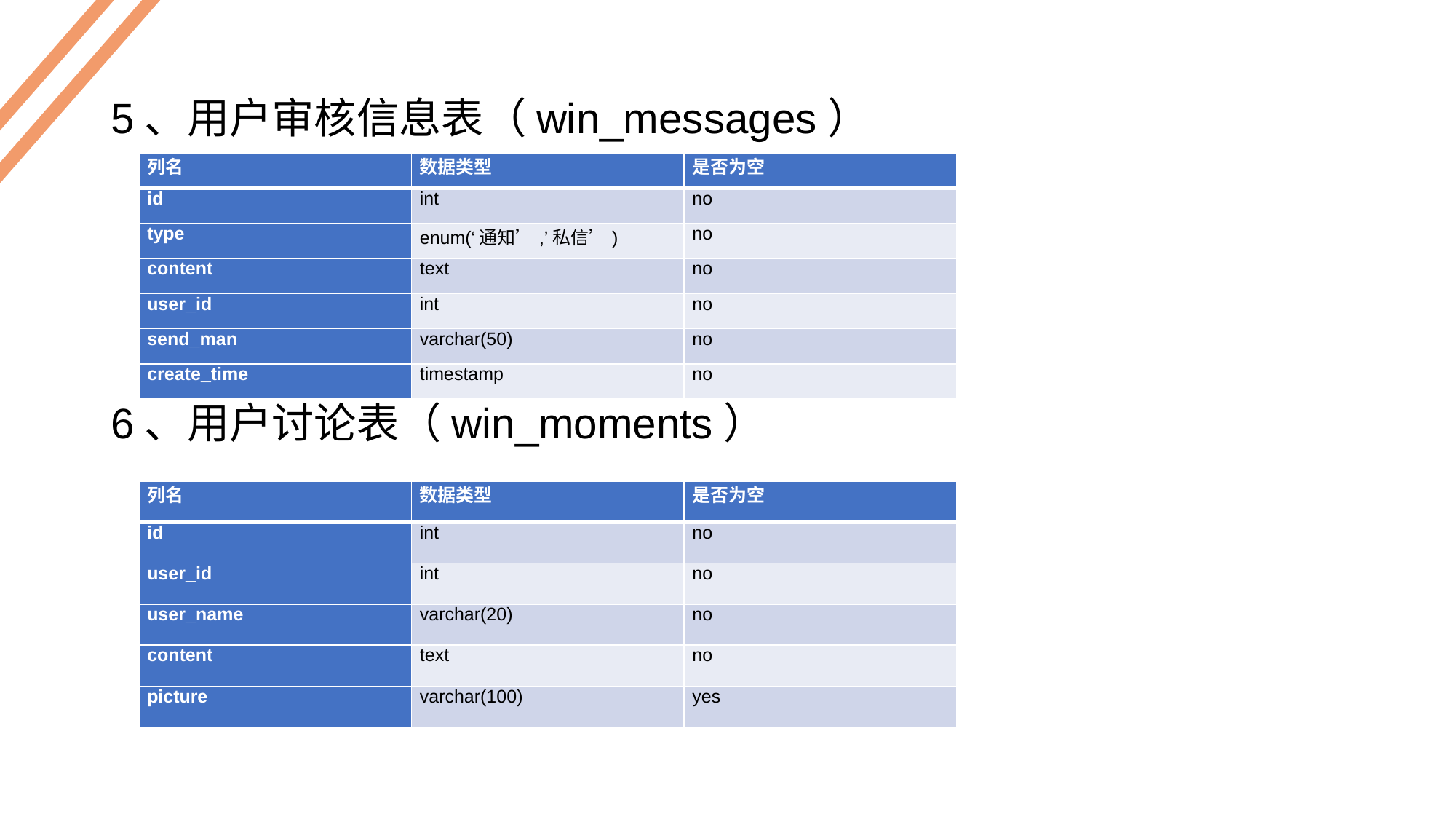

5、用户审核信息表（win_messages）

6、用户讨论表（win_moments）

| 列名 | 数据类型 | 是否为空 |
| --- | --- | --- |
| id | int | no |
| type | enum(‘通知’,’私信’) | no |
| content | text | no |
| user\_id | int | no |
| send\_man | varchar(50) | no |
| create\_time | timestamp | no |
| 列名 | 数据类型 | 是否为空 |
| --- | --- | --- |
| id | int | no |
| user\_id | int | no |
| user\_name | varchar(20) | no |
| content | text | no |
| picture | varchar(100) | yes |